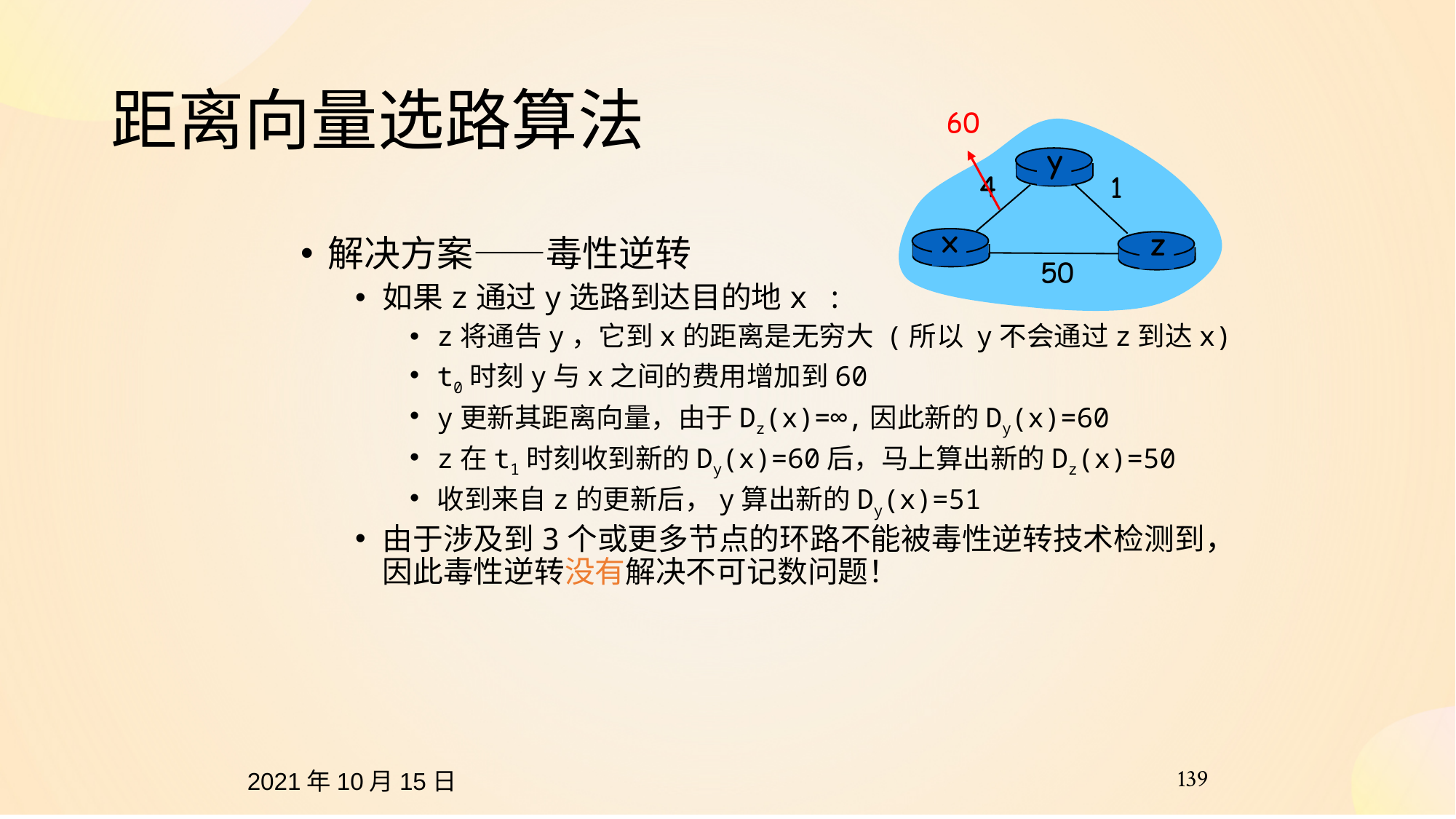

距离向量选路算法
60

y

4
1

x

z

50

解决方案——毒性逆转
如果z通过y选路到达目的地x :
z将通告y，它到x的距离是无穷大 (所以 y不会通过z到达x)
t0时刻y与x之间的费用增加到60
y更新其距离向量，由于Dz(x)=∞,因此新的Dy(x)=60
z在t1时刻收到新的Dy(x)=60后，马上算出新的Dz(x)=50
收到来自z的更新后，y算出新的Dy(x)=51
由于涉及到3个或更多节点的环路不能被毒性逆转技术检测到，因此毒性逆转没有解决不可记数问题！
139
2021年10月15日